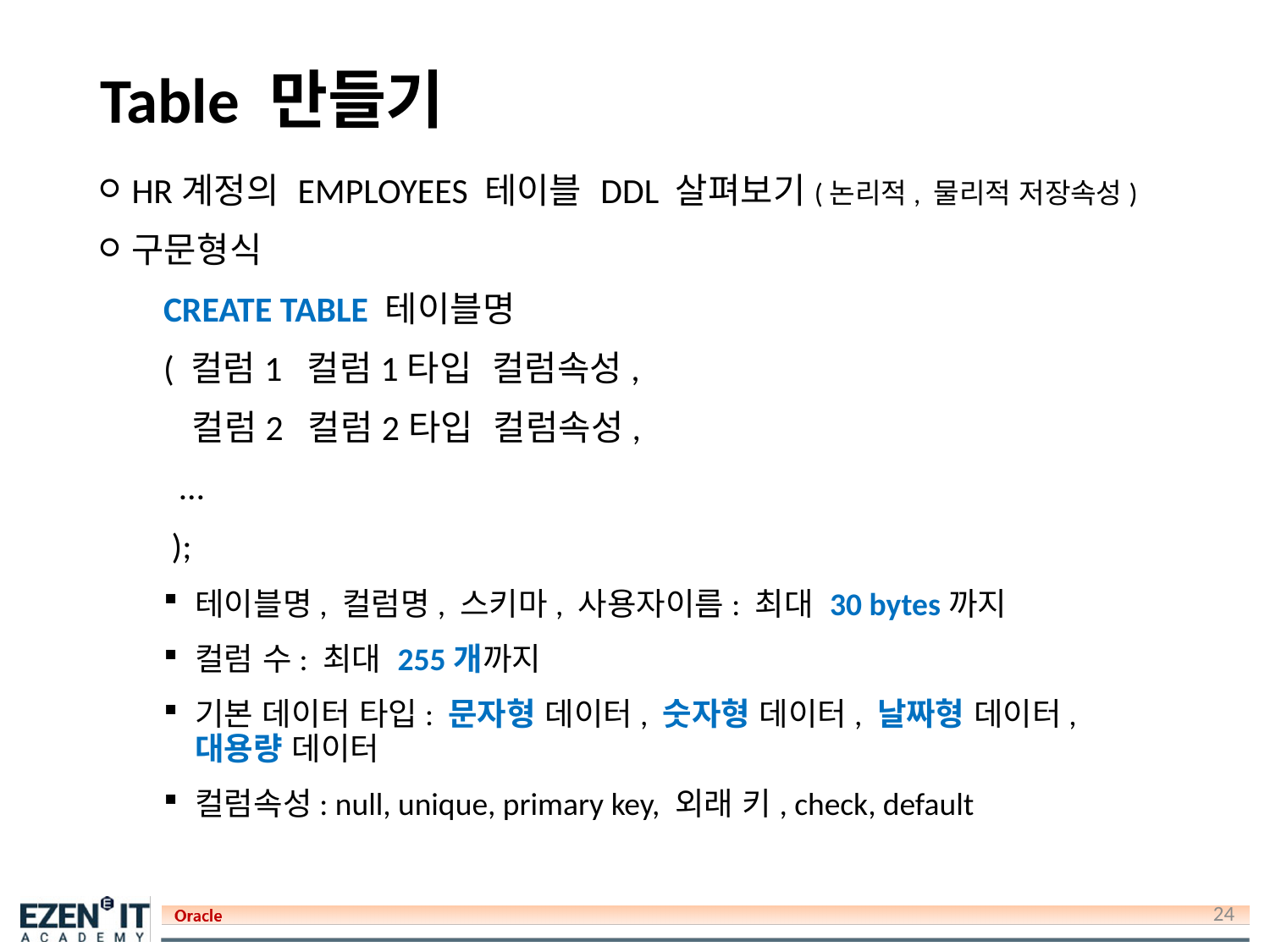

# Table 만들기
HR계정의 EMPLOYEES 테이블 DDL 살펴보기(논리적, 물리적 저장속성)
구문형식
CREATE TABLE 테이블명
( 컬럼1  컬럼1타입  컬럼속성,
  컬럼2  컬럼2타입  컬럼속성,
  …
 );
테이블명, 컬럼명, 스키마, 사용자이름: 최대 30 bytes까지
컬럼 수: 최대 255개까지
기본 데이터 타입: 문자형 데이터, 숫자형 데이터, 날짜형 데이터,   대용량 데이터
컬럼속성: null, unique, primary key, 외래 키, check, default
24